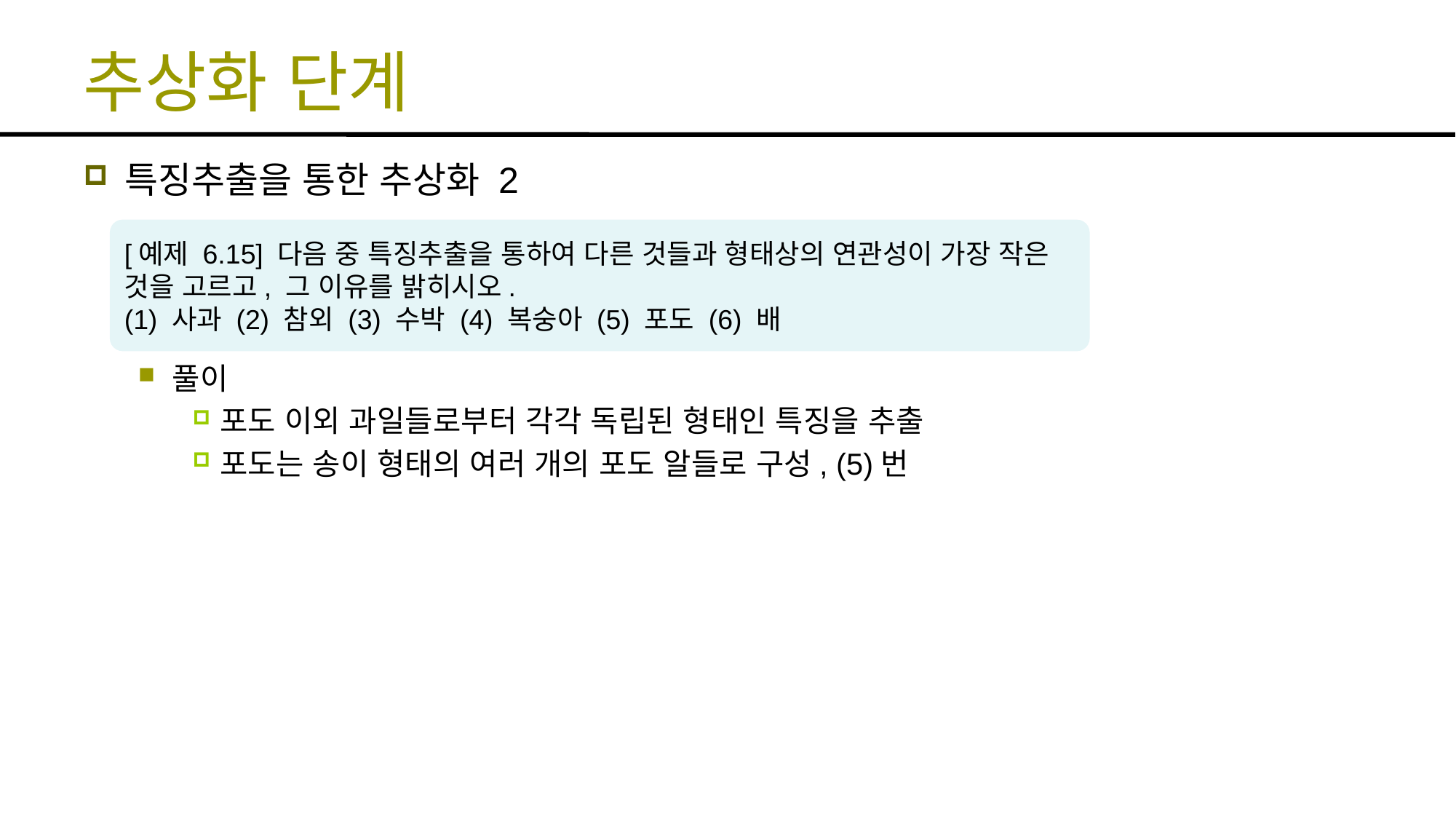

# 추상화 단계
특징추출을 통한 추상화 2

풀이
포도 이외 과일들로부터 각각 독립된 형태인 특징을 추출
포도는 송이 형태의 여러 개의 포도 알들로 구성, (5)번

[예제 6.15] 다음 중 특징추출을 통하여 다른 것들과 형태상의 연관성이 가장 작은 것을 고르고, 그 이유를 밝히시오.
(1) 사과 (2) 참외 (3) 수박 (4) 복숭아 (5) 포도 (6) 배